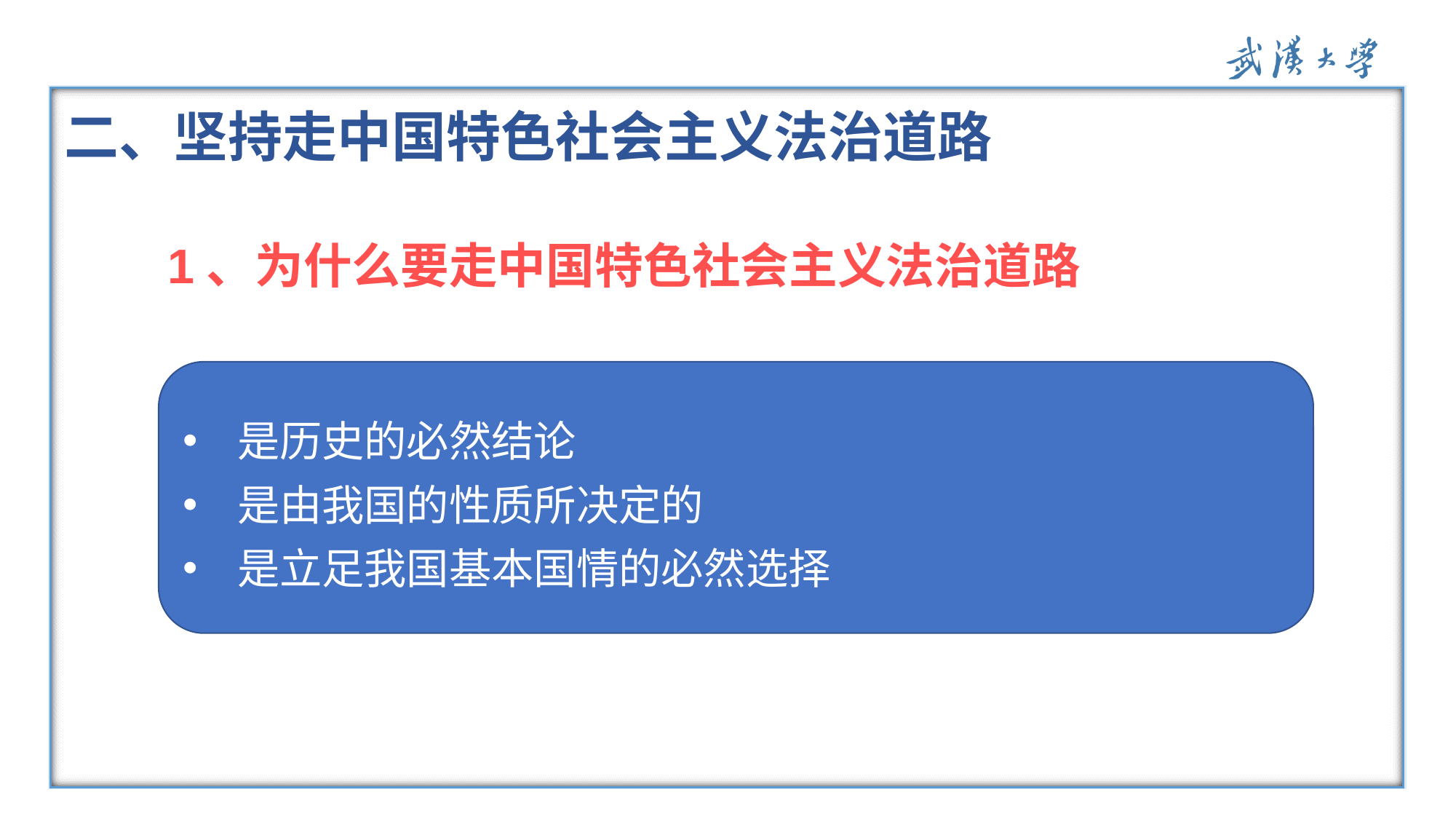

# 二、坚持走中国特色社会主义法治道路
    1、为什么要走中国特色社会主义法治道路
是历史的必然结论
是由我国的性质所决定的
是立足我国基本国情的必然选择